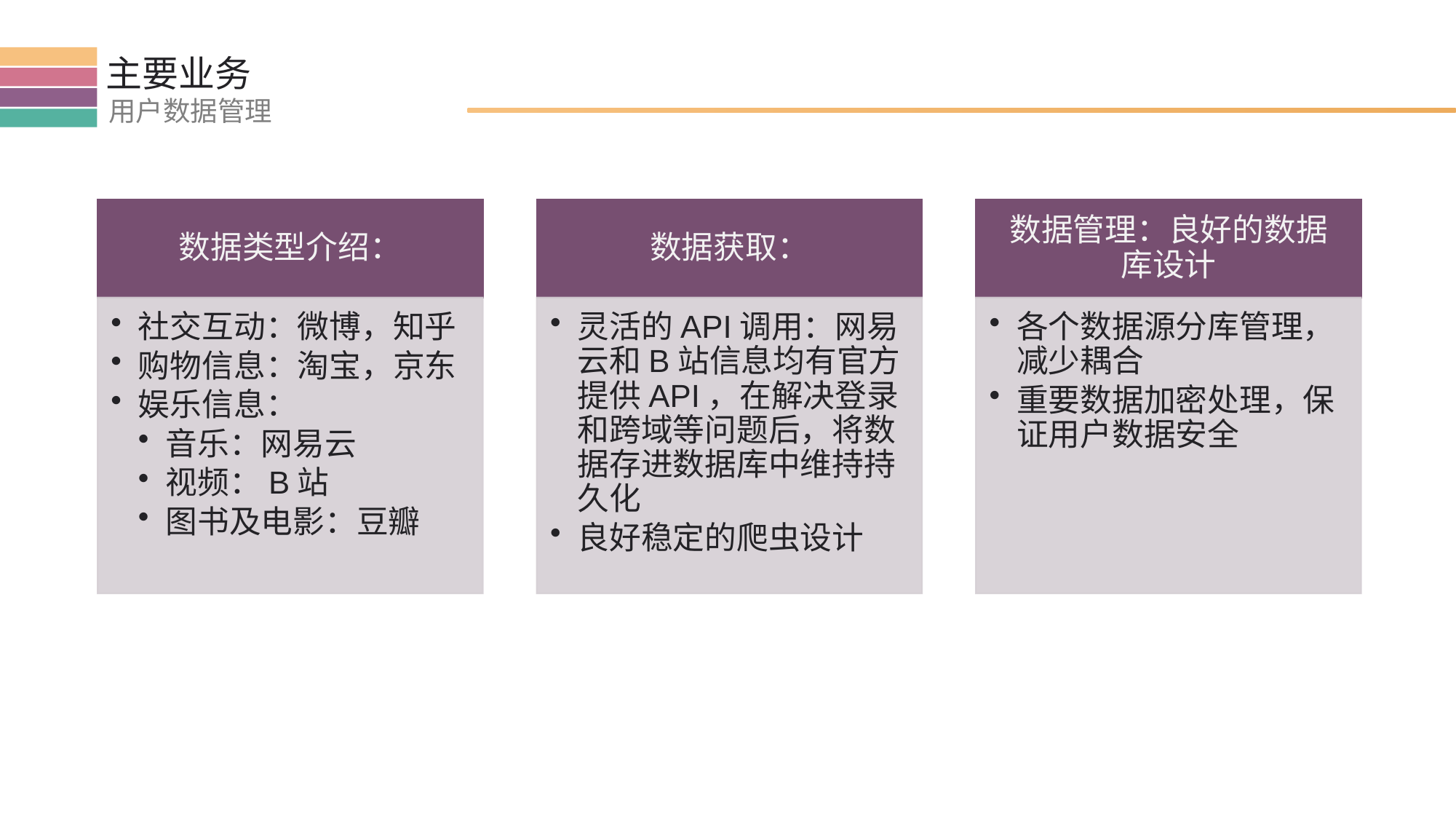

主要业务

用户数据管理

数据管理：良好的数据库设计

数据类型介绍：

数据获取：

社交互动：微博，知乎
购物信息：淘宝，京东
娱乐信息：
音乐：网易云
视频：B站
图书及电影：豆瓣

灵活的API调用：网易云和B站信息均有官方提供API，在解决登录和跨域等问题后，将数据存进数据库中维持持久化
良好稳定的爬虫设计

各个数据源分库管理，减少耦合
重要数据加密处理，保证用户数据安全